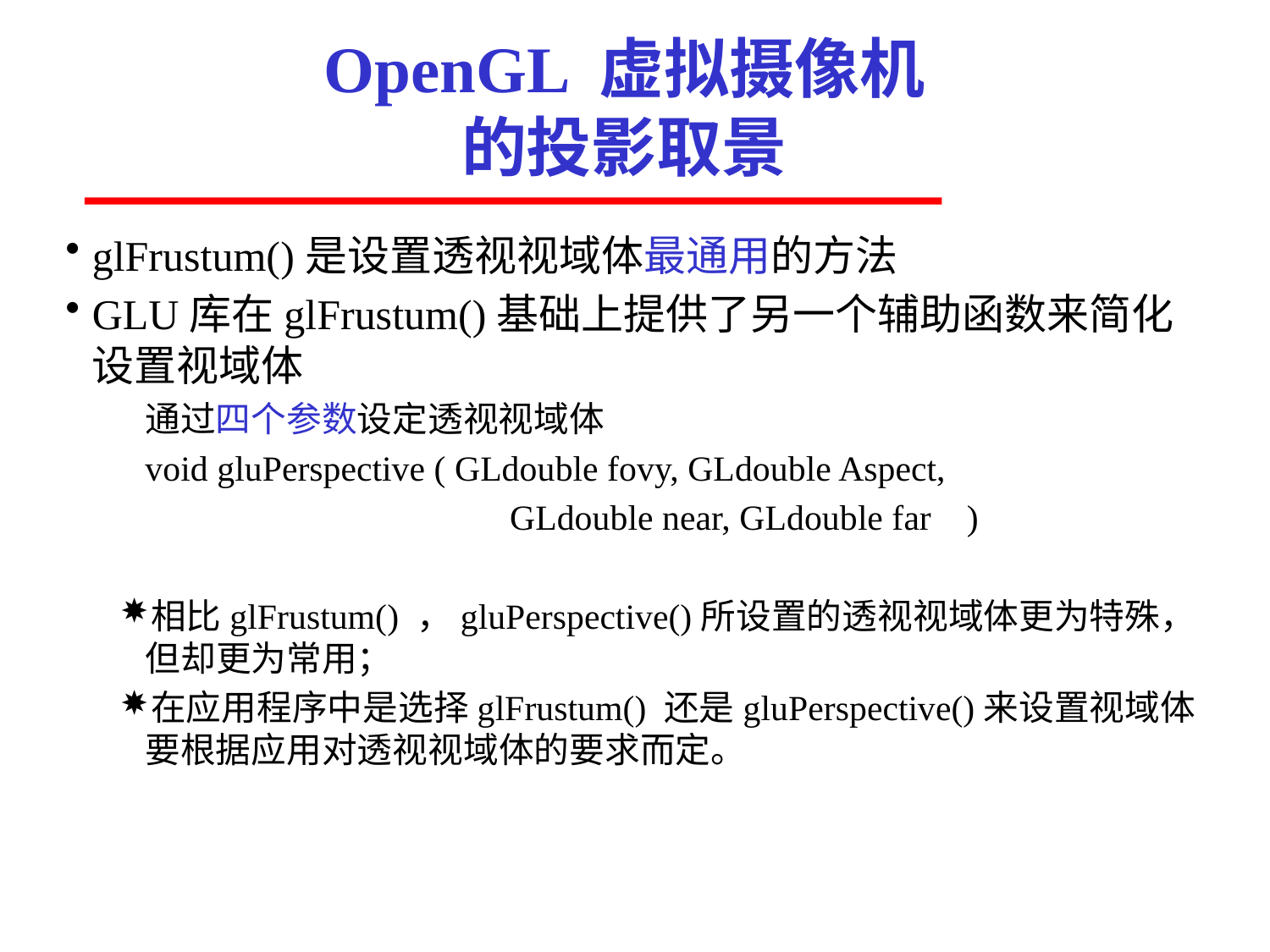

# OpenGL 虚拟摄像机 的投影取景
glFrustum()是设置透视视域体最通用的方法
GLU库在glFrustum()基础上提供了另一个辅助函数来简化设置视域体
通过四个参数设定透视视域体
void gluPerspective ( GLdouble fovy, GLdouble Aspect,
                                            GLdouble near, GLdouble far    )

相比glFrustum() ，gluPerspective()所设置的透视视域体更为特殊，但却更为常用；
在应用程序中是选择glFrustum() 还是gluPerspective()来设置视域体要根据应用对透视视域体的要求而定。